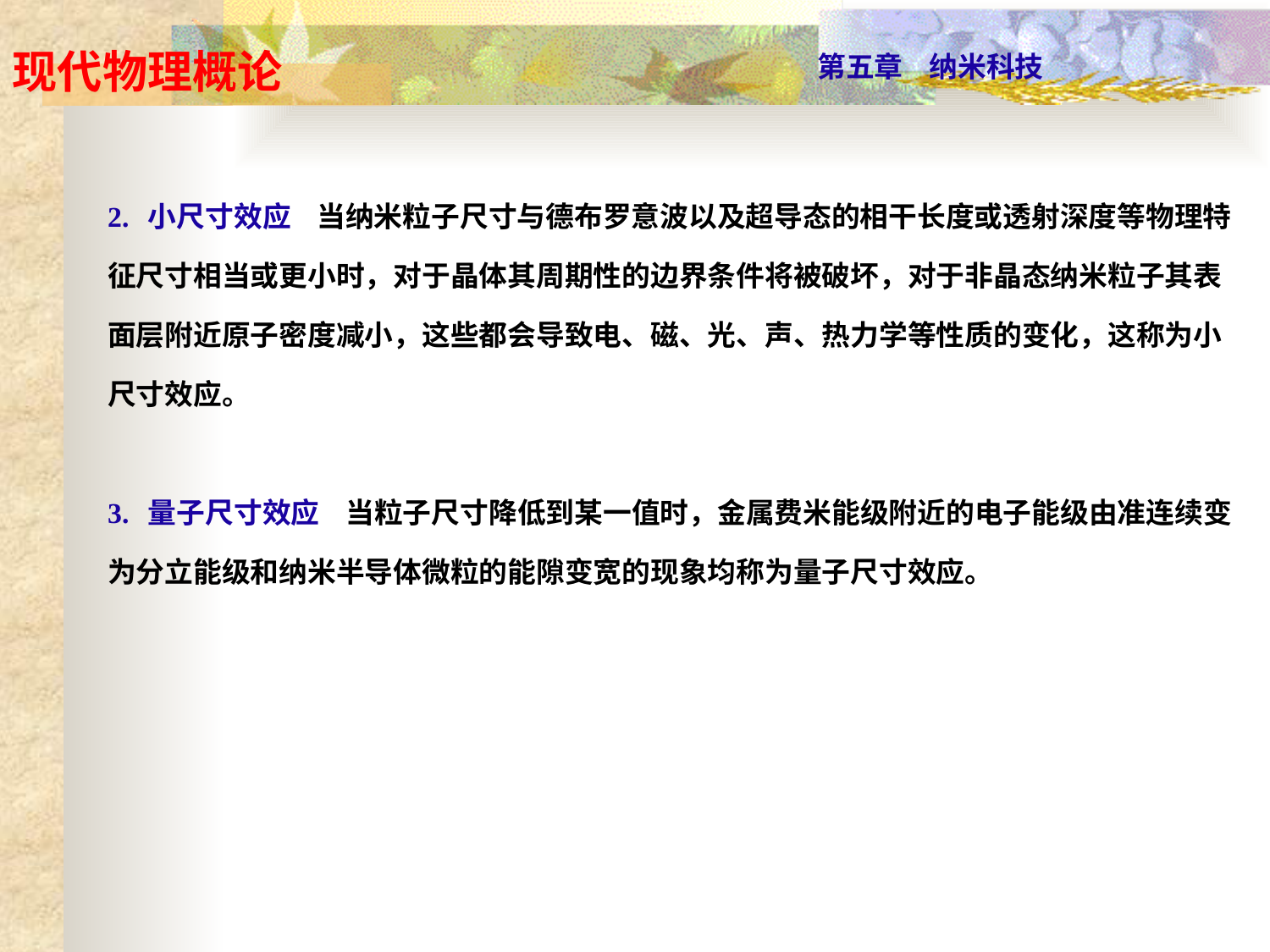

2. 小尺寸效应    当纳米粒子尺寸与德布罗意波以及超导态的相干长度或透射深度等物理特征尺寸相当或更小时，对于晶体其周期性的边界条件将被破坏，对于非晶态纳米粒子其表面层附近原子密度减小，这些都会导致电、磁、光、声、热力学等性质的变化，这称为小尺寸效应。

3. 量子尺寸效应    当粒子尺寸降低到某一值时，金属费米能级附近的电子能级由准连续变为分立能级和纳米半导体微粒的能隙变宽的现象均称为量子尺寸效应。